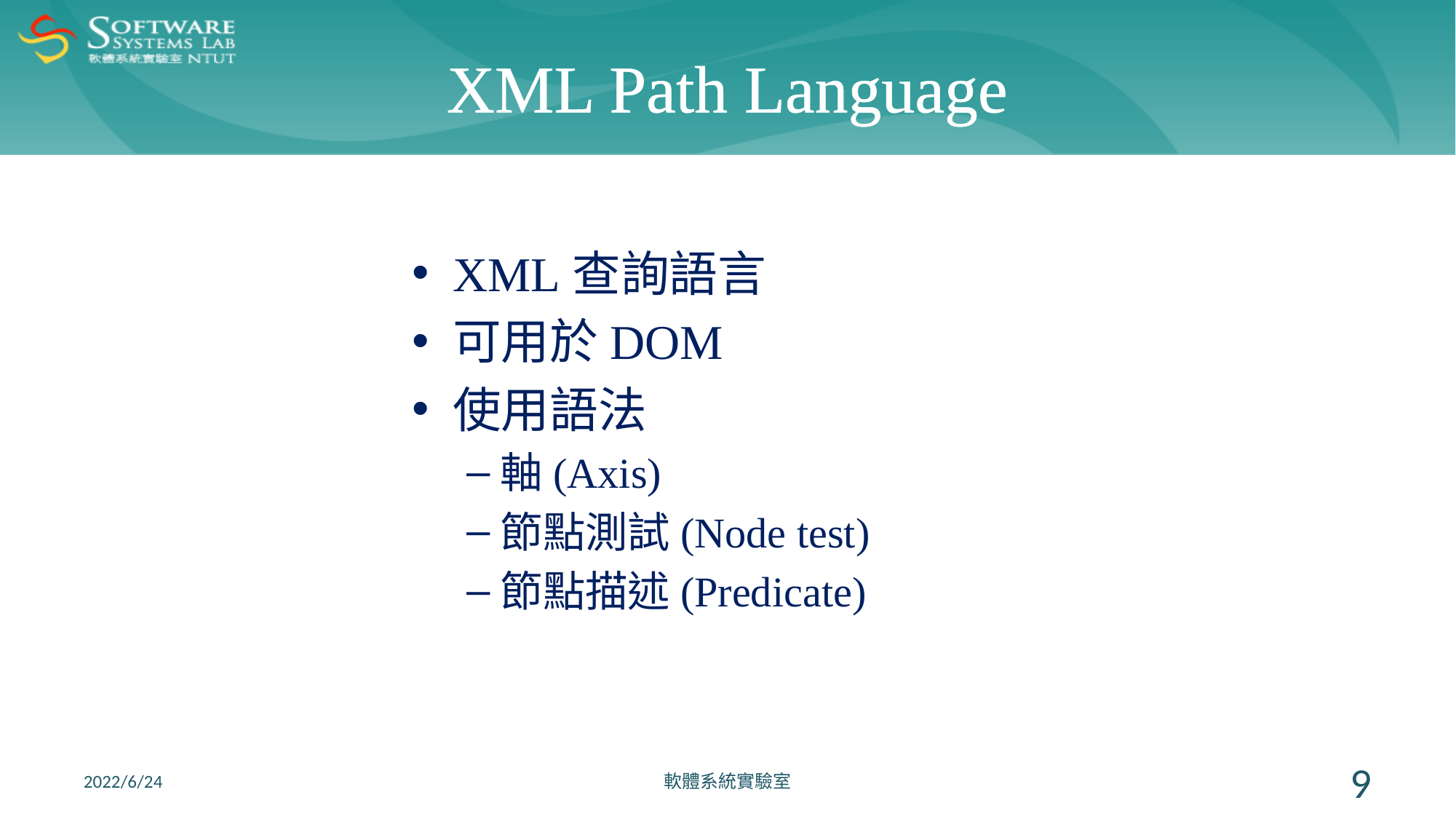

# XML Path Language
XML查詢語言
可用於DOM
使用語法
軸(Axis)
節點測試(Node test)
節點描述(Predicate)
2022/6/24
軟體系統實驗室
9